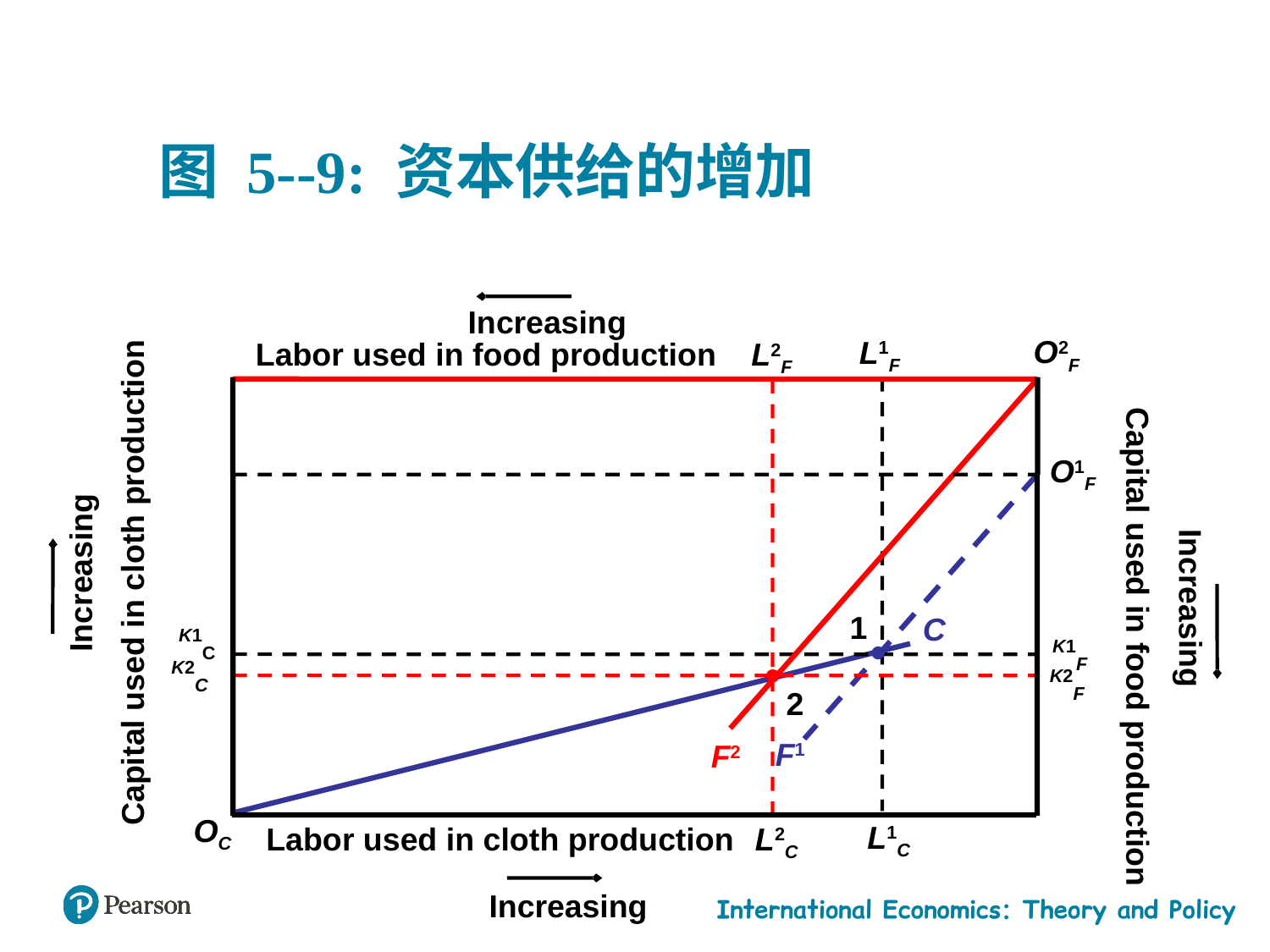

# 图 5--9: 资本供给的增加

Increasing

O2F

L1F

L1C
Labor used in food production
L2F

L2C

F2
O1F

OC

F1

Increasing
Capital used in cloth production
Increasing

1

C

K1C
K1F

Capital used in food production
K2C
K2F

2
Labor used in cloth production

Increasing